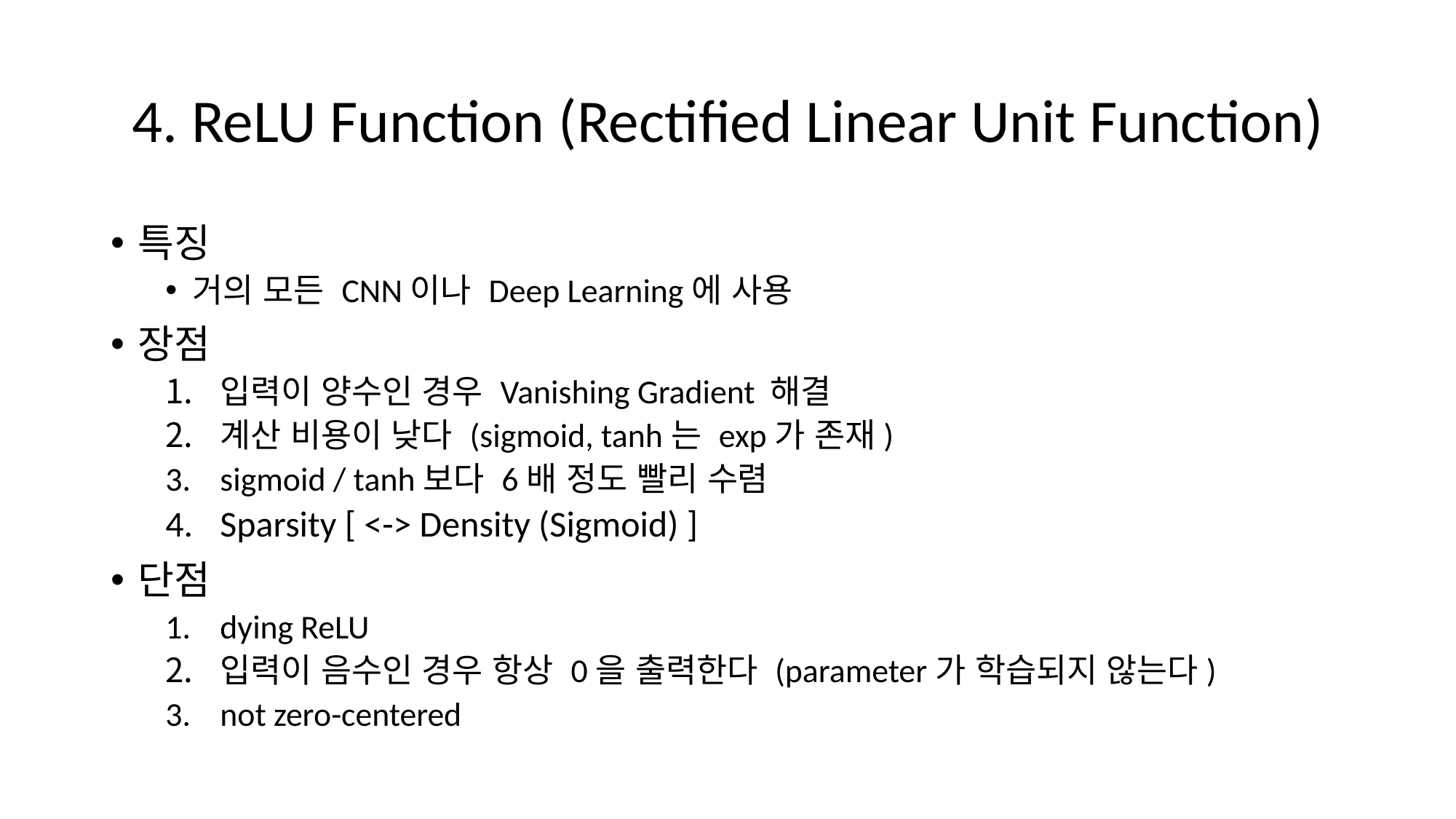

# 4. ReLU Function (Rectified Linear Unit Function)
특징
거의 모든 CNN이나 Deep Learning에 사용
장점
입력이 양수인 경우 Vanishing Gradient 해결
계산 비용이 낮다 (sigmoid, tanh는 exp가 존재)
sigmoid / tanh보다 6배 정도 빨리 수렴
Sparsity [ <-> Density (Sigmoid) ]
단점
dying ReLU
입력이 음수인 경우 항상 0을 출력한다 (parameter가 학습되지 않는다)
not zero-centered